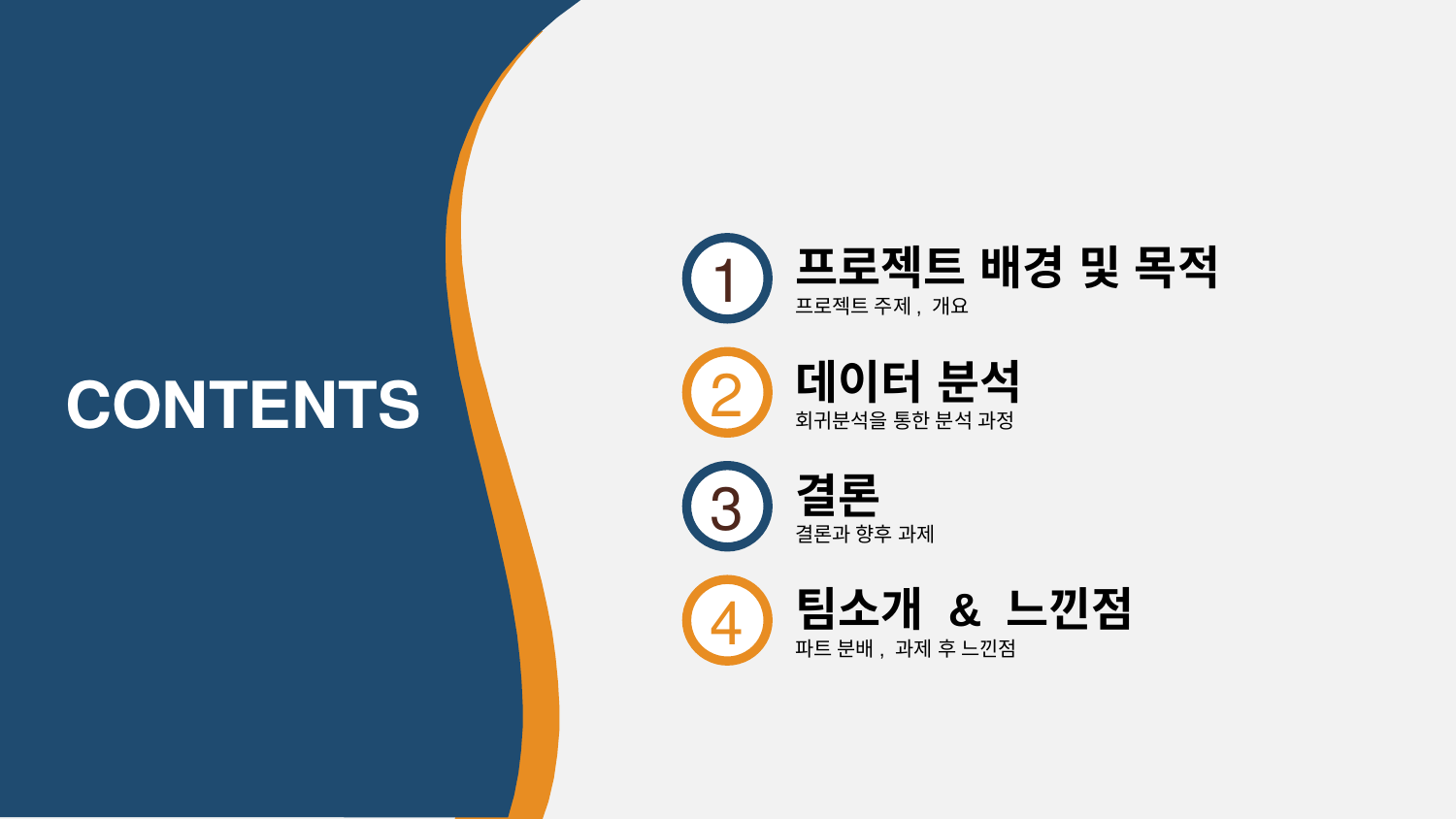

1
프로젝트 배경 및 목적
프로젝트 주제, 개요
2
데이터 분석
회귀분석을 통한 분석 과정
CONTENTS
3
결론
결론과 향후 과제
4
팀소개 & 느낀점
파트 분배, 과제 후 느낀점